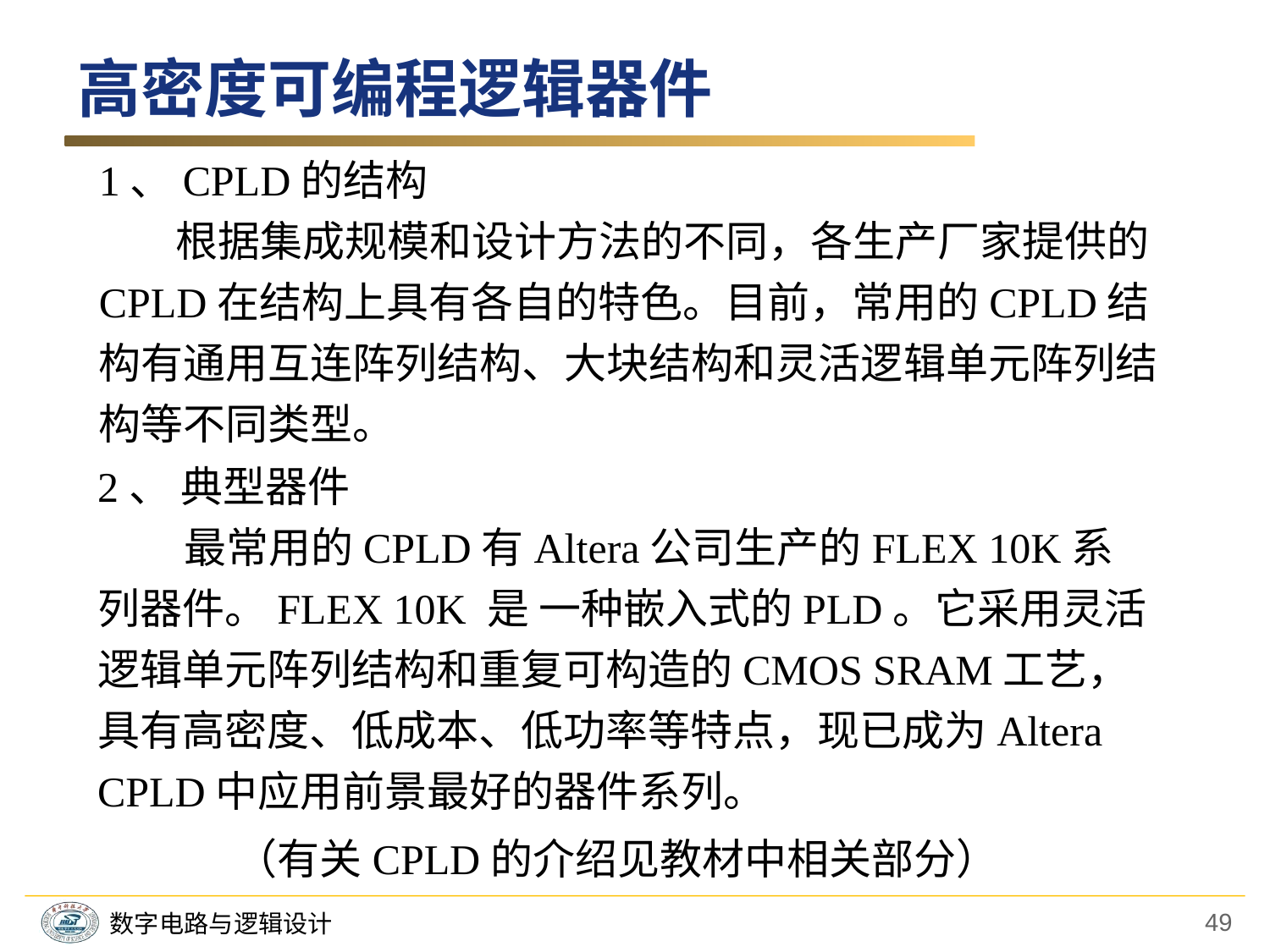

高密度可编程逻辑器件
1、CPLD的结构
       根据集成规模和设计方法的不同，各生产厂家提供的CPLD在结构上具有各自的特色。目前，常用的CPLD结构有通用互连阵列结构、大块结构和灵活逻辑单元阵列结构等不同类型。
2、 典型器件
        最常用的CPLD有Altera公司生产的FLEX 10K系列器件。FLEX 10K 是 一种嵌入式的PLD。它采用灵活逻辑单元阵列结构和重复可构造的CMOS SRAM工艺，具有高密度、低成本、低功率等特点，现已成为Altera CPLD中应用前景最好的器件系列。
（有关CPLD的介绍见教材中相关部分）
49
数字电路与逻辑设计